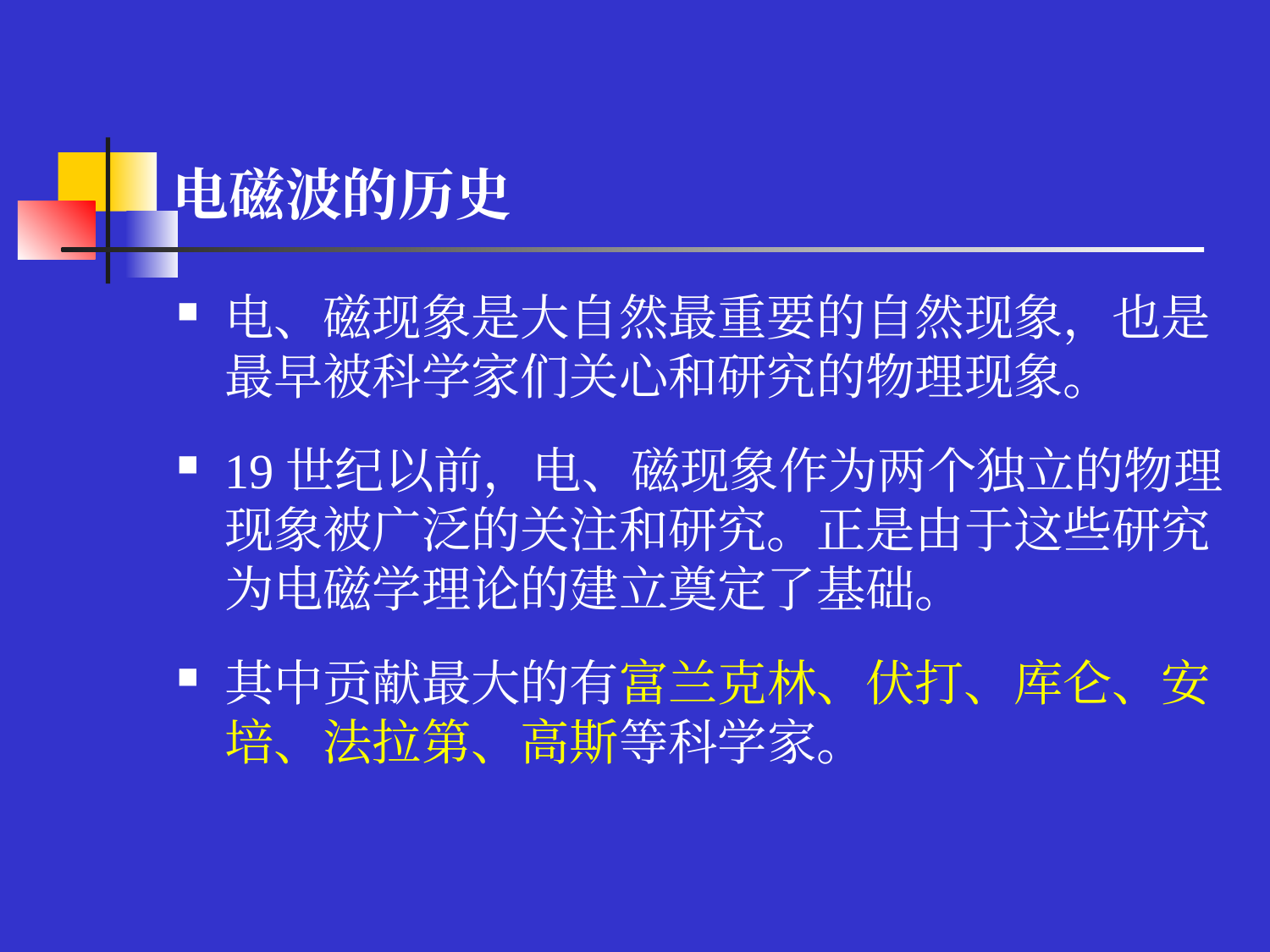

# 电磁波的历史
电、磁现象是大自然最重要的自然现象，也是最早被科学家们关心和研究的物理现象。

19世纪以前，电、磁现象作为两个独立的物理现象被广泛的关注和研究。正是由于这些研究为电磁学理论的建立奠定了基础。

其中贡献最大的有富兰克林、伏打、库仑、安培、法拉第、高斯等科学家。